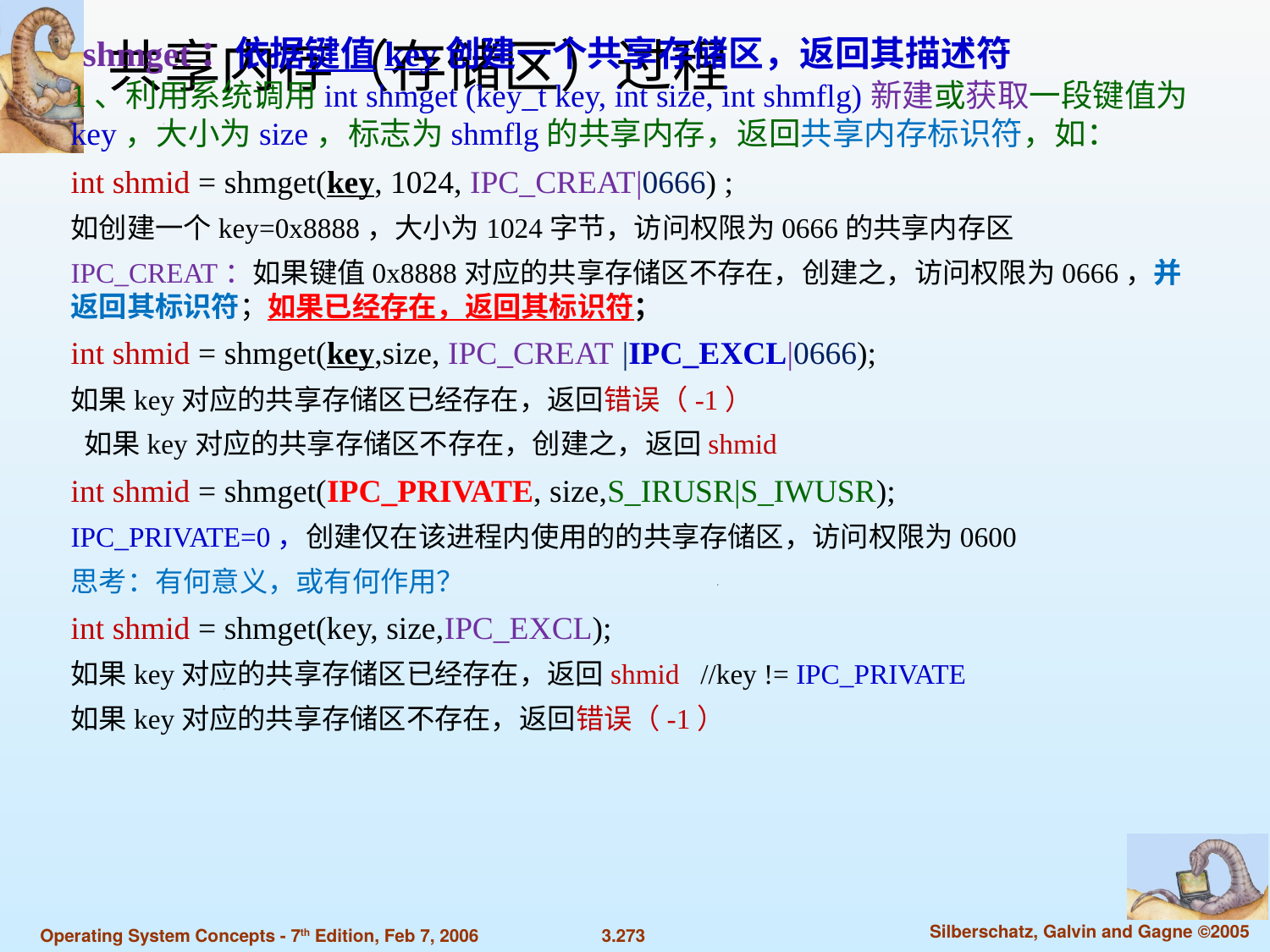

共享内存（存储区）过程
 shmget：依据键值key创建一个共享存储区，返回其描述符
1、利用系统调用int shmget (key_t key, int size, int shmflg)新建或获取一段键值为key，大小为size，标志为shmflg的共享内存，返回共享内存标识符，如：
int shmid = shmget(key, 1024, IPC_CREAT|0666) ;
如创建一个key=0x8888，大小为1024字节，访问权限为0666的共享内存区
IPC_CREAT：如果键值0x8888对应的共享存储区不存在，创建之，访问权限为0666，并返回其标识符；如果已经存在，返回其标识符；
int shmid = shmget(key,size, IPC_CREAT |IPC_EXCL|0666);
如果key对应的共享存储区已经存在，返回错误（-1）
 如果key对应的共享存储区不存在，创建之，返回shmid
int shmid = shmget(IPC_PRIVATE, size,S_IRUSR|S_IWUSR);
IPC_PRIVATE=0，创建仅在该进程内使用的的共享存储区，访问权限为0600
思考：有何意义，或有何作用？
int shmid = shmget(key, size,IPC_EXCL);
如果key对应的共享存储区已经存在，返回shmid   //key != IPC_PRIVATE
如果key对应的共享存储区不存在，返回错误（-1）